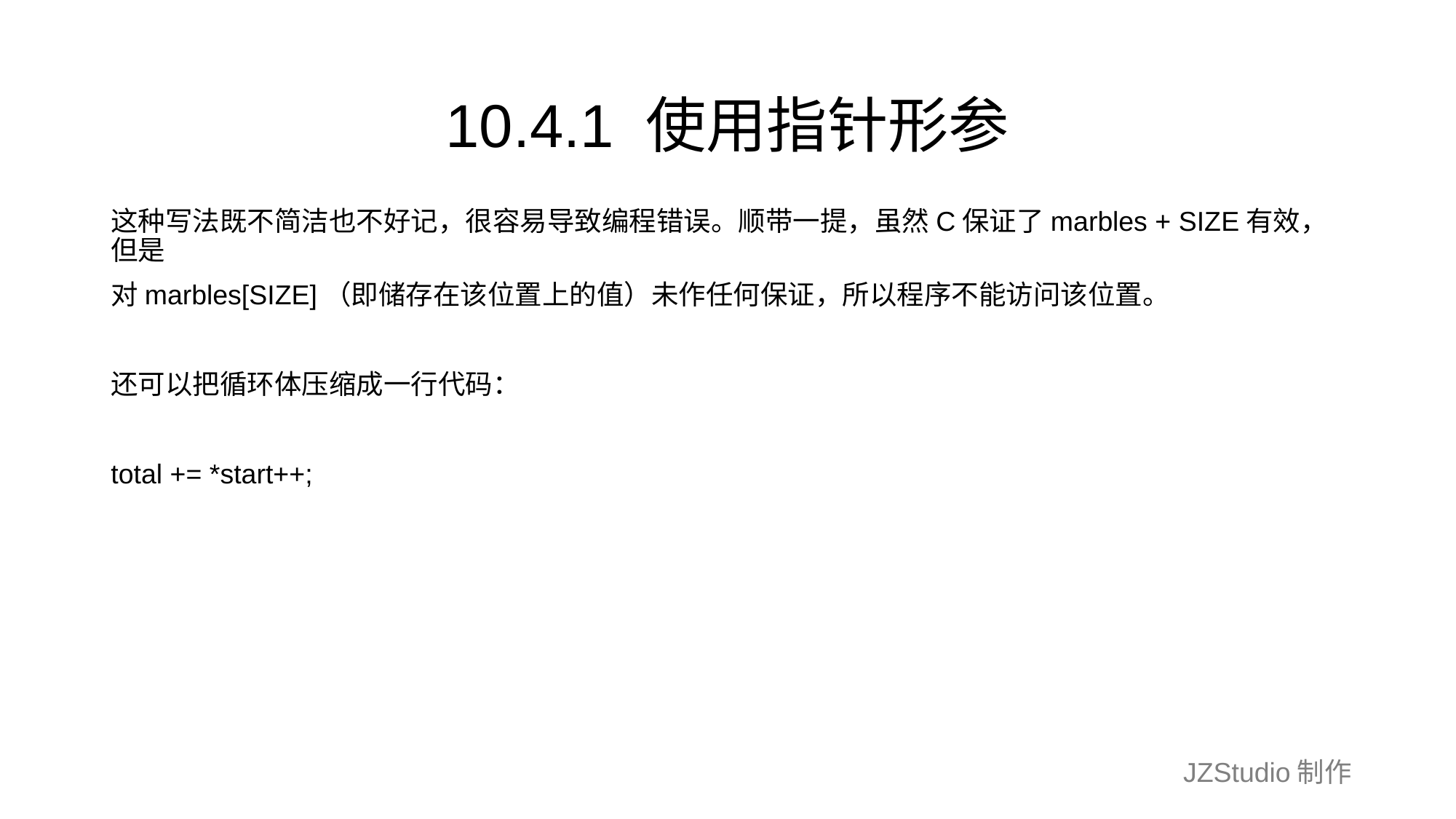

# 10.4.1 使用指针形参
这种写法既不简洁也不好记，很容易导致编程错误。顺带一提，虽然C保证了marbles + SIZE有效，但是
对marbles[SIZE]（即储存在该位置上的值）未作任何保证，所以程序不能访问该位置。

还可以把循环体压缩成一行代码：

total += *start++;